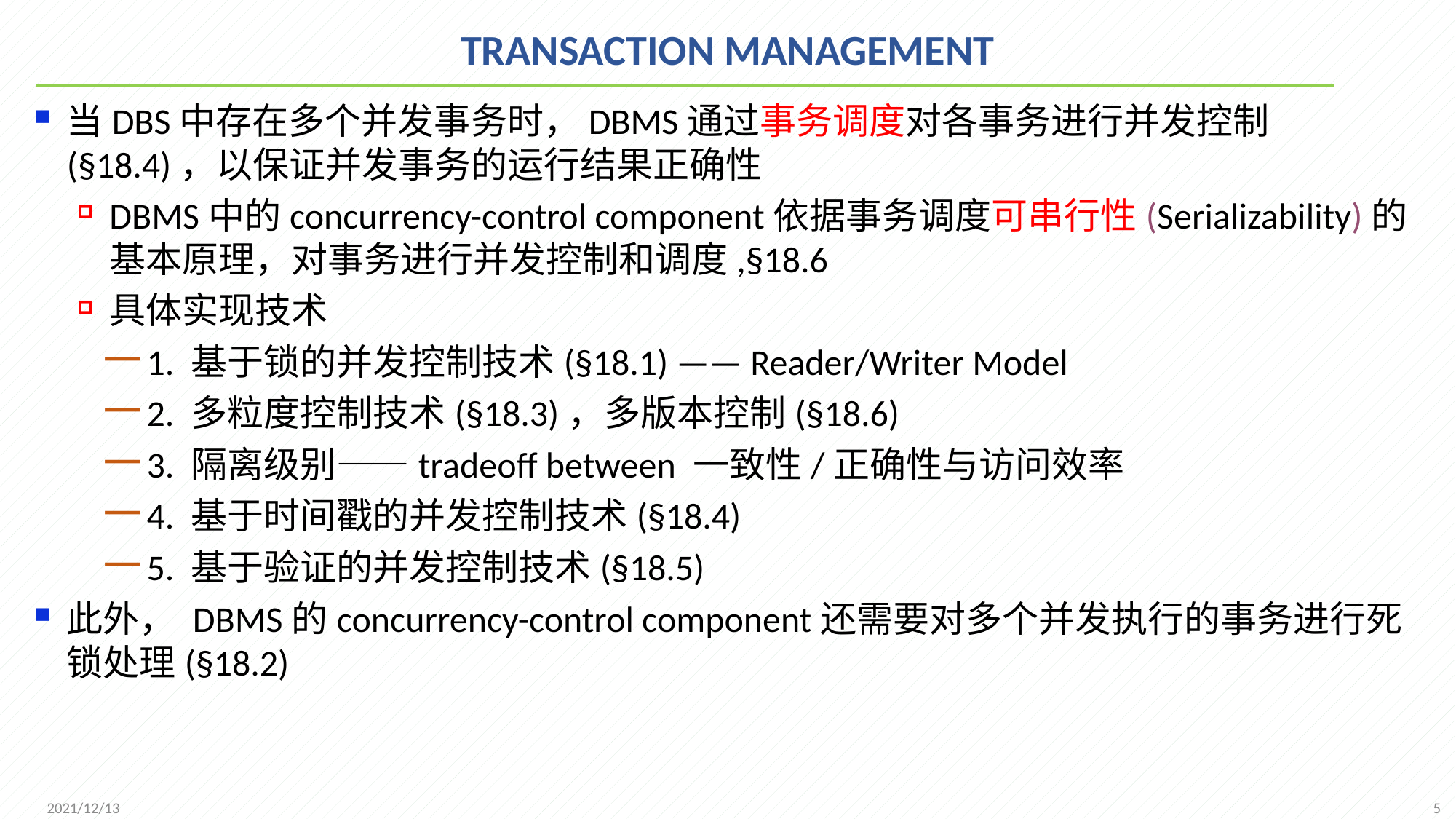

# TRANSACTION MANAGEMENT
当DBS中存在多个并发事务时，DBMS通过事务调度对各事务进行并发控制 (§18.4)，以保证并发事务的运行结果正确性
DBMS中的concurrency-control component依据事务调度可串行性(Serializability)的基本原理，对事务进行并发控制和调度,§18.6
具体实现技术
1. 基于锁的并发控制技术(§18.1) —— Reader/Writer Model
2. 多粒度控制技术(§18.3)，多版本控制(§18.6)
3. 隔离级别——tradeoff between 一致性/正确性与访问效率
4. 基于时间戳的并发控制技术(§18.4)
5. 基于验证的并发控制技术(§18.5)
此外， DBMS的concurrency-control component还需要对多个并发执行的事务进行死锁处理(§18.2)

5
2021/12/13